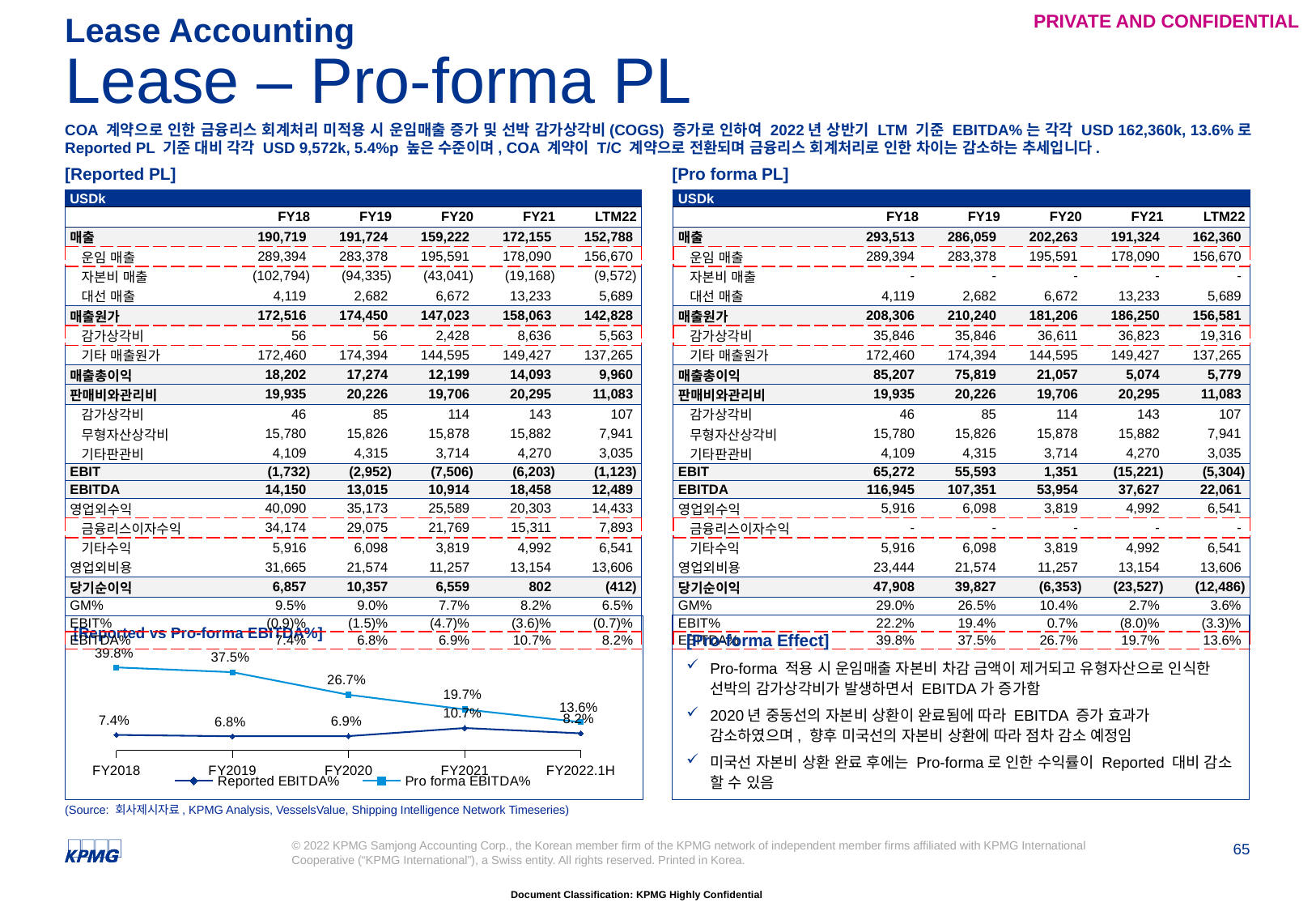

Lease Accounting
# Lease – Pro-forma PL
COA 계약으로 인한 금융리스 회계처리 미적용 시 운임매출 증가 및 선박 감가상각비(COGS) 증가로 인하여 2022년 상반기 LTM 기준 EBITDA%는 각각 USD 162,360k, 13.6%로 Reported PL 기준 대비 각각 USD 9,572k, 5.4%p 높은 수준이며, COA 계약이 T/C 계약으로 전환되며 금융리스 회계처리로 인한 차이는 감소하는 추세입니다.
[Reported PL]
[Pro forma PL]
| USDk |  |  |  |  |  |
| --- | --- | --- | --- | --- | --- |
|  | FY18 | FY19 | FY20 | FY21 | LTM22 |
| 매출 | 293,513 | 286,059 | 202,263 | 191,324 | 162,360 |
| 운임 매출 | 289,394 | 283,378 | 195,591 | 178,090 | 156,670 |
| 자본비 매출 | - | - | - | - | - |
| 대선 매출 | 4,119 | 2,682 | 6,672 | 13,233 | 5,689 |
| 매출원가 | 208,306 | 210,240 | 181,206 | 186,250 | 156,581 |
| 감가상각비 | 35,846 | 35,846 | 36,611 | 36,823 | 19,316 |
| 기타 매출원가 | 172,460 | 174,394 | 144,595 | 149,427 | 137,265 |
| 매출총이익 | 85,207 | 75,819 | 21,057 | 5,074 | 5,779 |
| 판매비와관리비 | 19,935 | 20,226 | 19,706 | 20,295 | 11,083 |
| 감가상각비 | 46 | 85 | 114 | 143 | 107 |
| 무형자산상각비 | 15,780 | 15,826 | 15,878 | 15,882 | 7,941 |
| 기타판관비 | 4,109 | 4,315 | 3,714 | 4,270 | 3,035 |
| EBIT | 65,272 | 55,593 | 1,351 | (15,221) | (5,304) |
| EBITDA | 116,945 | 107,351 | 53,954 | 37,627 | 22,061 |
| 영업외수익 | 5,916 | 6,098 | 3,819 | 4,992 | 6,541 |
| 금융리스이자수익 | - | - | - | - | - |
| 기타수익 | 5,916 | 6,098 | 3,819 | 4,992 | 6,541 |
| 영업외비용 | 23,444 | 21,574 | 11,257 | 13,154 | 13,606 |
| 당기순이익 | 47,908 | 39,827 | (6,353) | (23,527) | (12,486) |
| GM% | 29.0% | 26.5% | 10.4% | 2.7% | 3.6% |
| EBIT% | 22.2% | 19.4% | 0.7% | (8.0)% | (3.3)% |
| EBITDA% | 39.8% | 37.5% | 26.7% | 19.7% | 13.6% |
| USDk |  |  |  |  |  |
| --- | --- | --- | --- | --- | --- |
|  | FY18 | FY19 | FY20 | FY21 | LTM22 |
| 매출 | 190,719 | 191,724 | 159,222 | 172,155 | 152,788 |
| 운임 매출 | 289,394 | 283,378 | 195,591 | 178,090 | 156,670 |
| 자본비 매출 | (102,794) | (94,335) | (43,041) | (19,168) | (9,572) |
| 대선 매출 | 4,119 | 2,682 | 6,672 | 13,233 | 5,689 |
| 매출원가 | 172,516 | 174,450 | 147,023 | 158,063 | 142,828 |
| 감가상각비 | 56 | 56 | 2,428 | 8,636 | 5,563 |
| 기타 매출원가 | 172,460 | 174,394 | 144,595 | 149,427 | 137,265 |
| 매출총이익 | 18,202 | 17,274 | 12,199 | 14,093 | 9,960 |
| 판매비와관리비 | 19,935 | 20,226 | 19,706 | 20,295 | 11,083 |
| 감가상각비 | 46 | 85 | 114 | 143 | 107 |
| 무형자산상각비 | 15,780 | 15,826 | 15,878 | 15,882 | 7,941 |
| 기타판관비 | 4,109 | 4,315 | 3,714 | 4,270 | 3,035 |
| EBIT | (1,732) | (2,952) | (7,506) | (6,203) | (1,123) |
| EBITDA | 14,150 | 13,015 | 10,914 | 18,458 | 12,489 |
| 영업외수익 | 40,090 | 35,173 | 25,589 | 20,303 | 14,433 |
| 금융리스이자수익 | 34,174 | 29,075 | 21,769 | 15,311 | 7,893 |
| 기타수익 | 5,916 | 6,098 | 3,819 | 4,992 | 6,541 |
| 영업외비용 | 31,665 | 21,574 | 11,257 | 13,154 | 13,606 |
| 당기순이익 | 6,857 | 10,357 | 6,559 | 802 | (412) |
| GM% | 9.5% | 9.0% | 7.7% | 8.2% | 6.5% |
| EBIT% | (0.9)% | (1.5)% | (4.7)% | (3.6)% | (0.7)% |
| EBITDA% | 7.4% | 6.8% | 6.9% | 10.7% | 8.2% |
[Pro-forma Effect]
Pro-forma 적용 시 운임매출 자본비 차감 금액이 제거되고 유형자산으로 인식한 선박의 감가상각비가 발생하면서 EBITDA가 증가함
2020년 중동선의 자본비 상환이 완료됨에 따라 EBITDA 증가 효과가 감소하였으며, 향후 미국선의 자본비 상환에 따라 점차 감소 예정임
미국선 자본비 상환 완료 후에는 Pro-forma로 인한 수익률이 Reported 대비 감소 할 수 있음

### Chart

| Category | Reported EBITDA% | Pro forma EBITDA% |
|---|---|---|
| FY2018 | 0.07419520892583754 | 0.39843160162372665 |
| FY2019 | 0.0678860163859053 | 0.37527385982570066 |
| FY2020 | 0.06854311470165066 | 0.26675304129707356 |
| FY2021 | 0.10721774689903582 | 0.19666422688804952 |
|  FY2022.1H  | 0.08173810721624065 | 0.1358746025512345 |
[Reported vs Pro-forma EBITDA%]
(Source: 회사제시자료, KPMG Analysis, VesselsValue, Shipping Intelligence Network Timeseries)